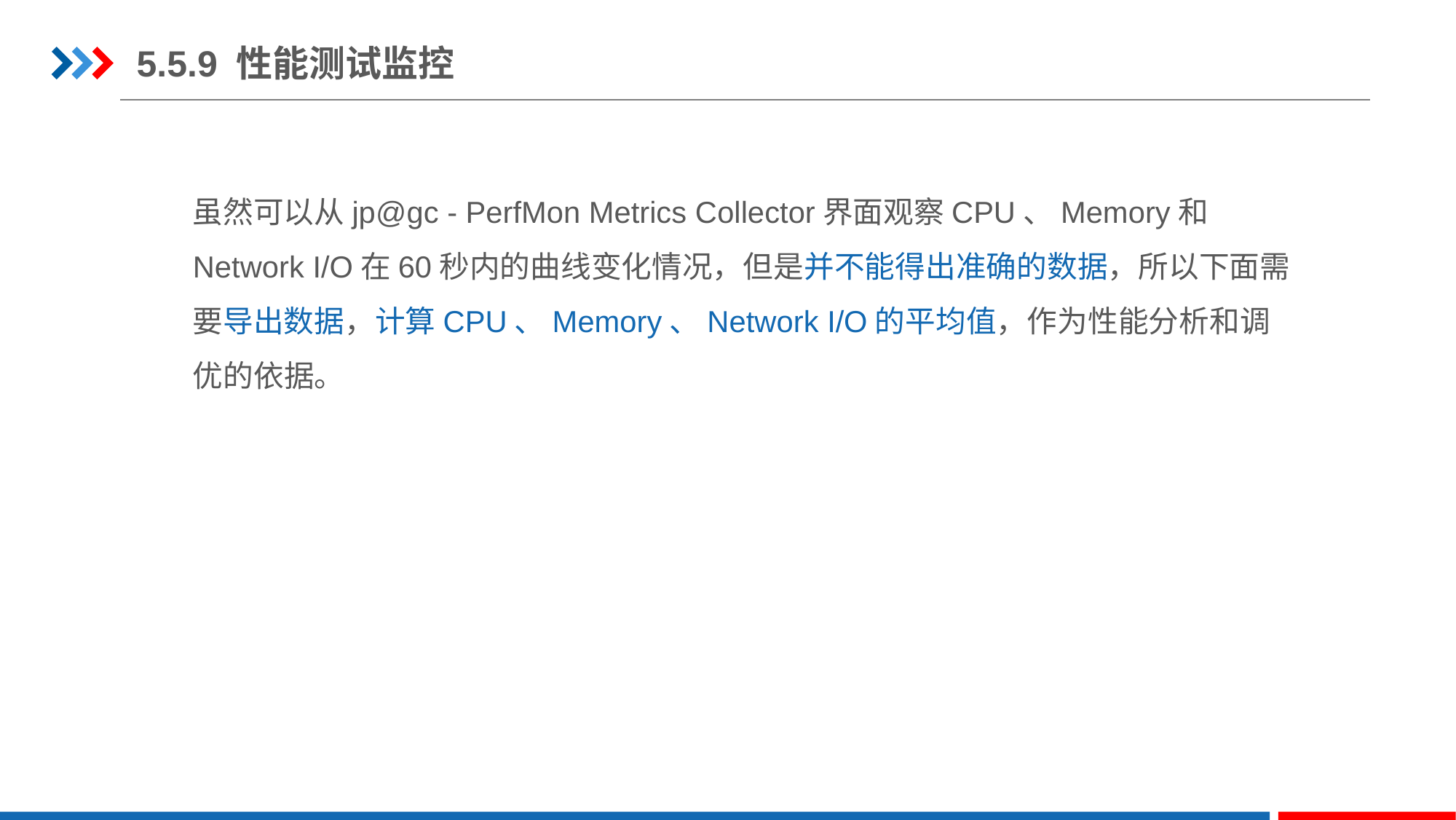

5.5.9 性能测试监控
虽然可以从jp@gc - PerfMon Metrics Collector界面观察CPU、Memory和Network I/O在60秒内的曲线变化情况，但是并不能得出准确的数据，所以下面需要导出数据，计算CPU、Memory、Network I/O的平均值，作为性能分析和调优的依据。